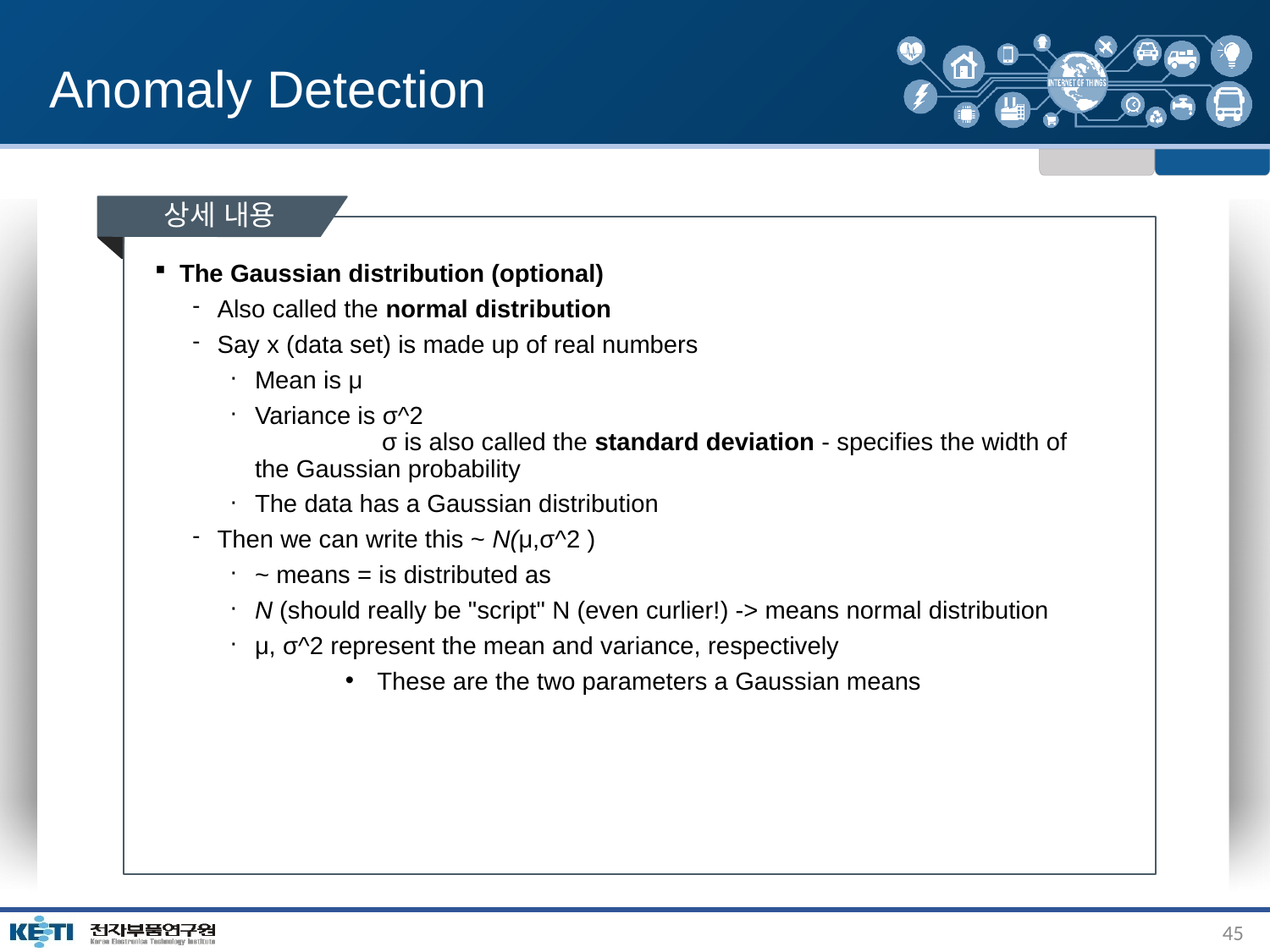

# Anomaly Detection
상세 내용

The Gaussian distribution (optional)
Also called the normal distribution
Say x (data set) is made up of real numbers
Mean is μ
Variance is σ^2
	σ is also called the standard deviation - specifies the width of the Gaussian probability
The data has a Gaussian distribution
Then we can write this ~ N(μ,σ^2 )
~ means = is distributed as
N (should really be "script" N (even curlier!) -> means normal distribution
μ, σ^2 represent the mean and variance, respectively
These are the two parameters a Gaussian means

45